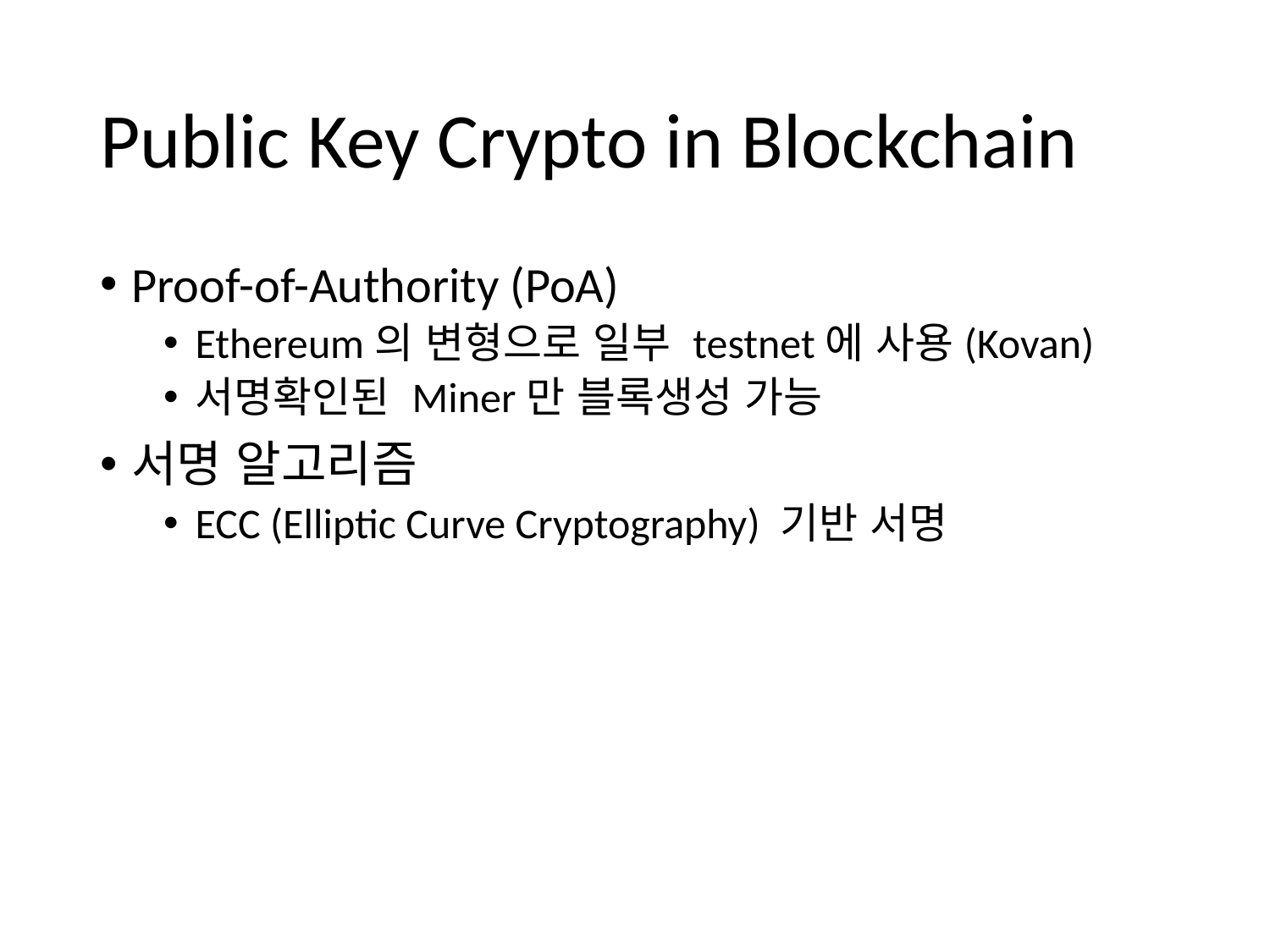

# Public Key Crypto in Blockchain
Proof-of-Authority (PoA)
Ethereum의 변형으로 일부 testnet에 사용(Kovan)
서명확인된 Miner만 블록생성 가능
서명 알고리즘
ECC (Elliptic Curve Cryptography) 기반 서명